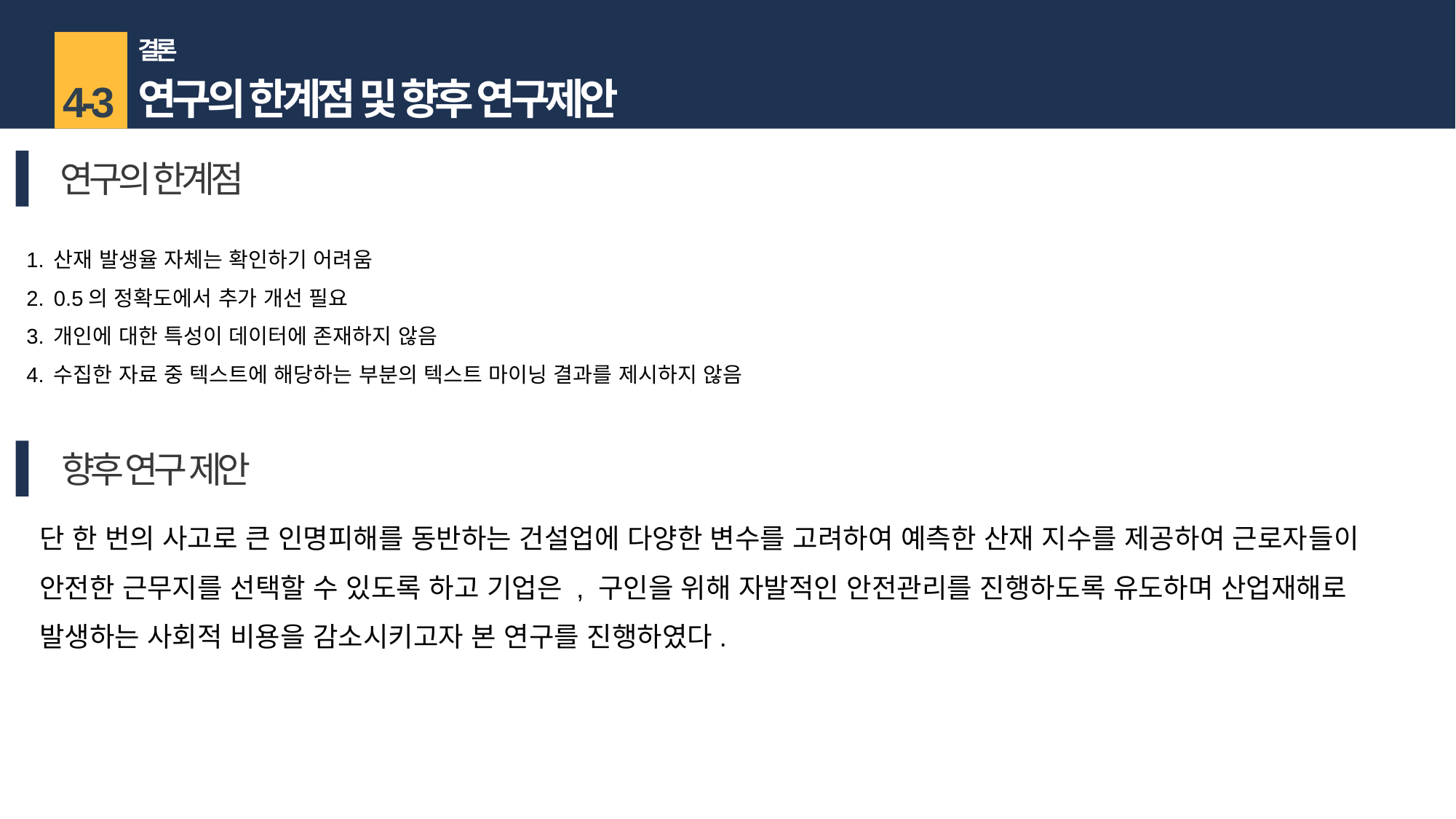

결론

연구의 한계점 및 향후 연구제안
4-3

연구의 한계점
산재 발생율 자체는 확인하기 어려움
0.5의 정확도에서 추가 개선 필요
개인에 대한 특성이 데이터에 존재하지 않음
수집한 자료 중 텍스트에 해당하는 부분의 텍스트 마이닝 결과를 제시하지 않음

향후 연구 제안
단 한 번의 사고로 큰 인명피해를 동반하는 건설업에 다양한 변수를 고려하여 예측한 산재 지수를 제공하여 근로자들이 안전한 근무지를 선택할 수 있도록 하고 기업은 , 구인을 위해 자발적인 안전관리를 진행하도록 유도하며 산업재해로 발생하는 사회적 비용을 감소시키고자 본 연구를 진행하였다.